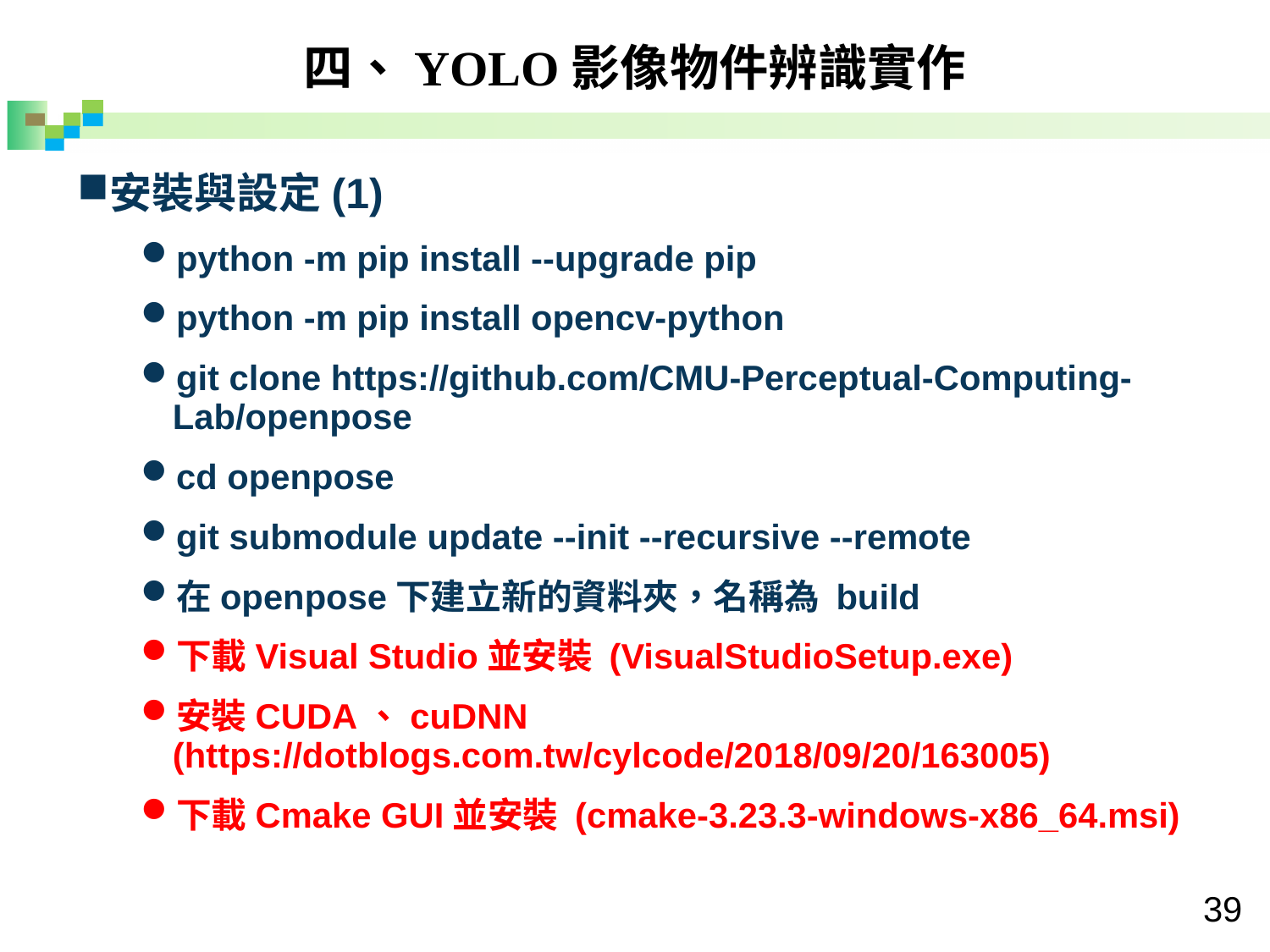

四、YOLO影像物件辨識實作
安裝與設定(1)
python -m pip install --upgrade pip
python -m pip install opencv-python
git clone https://github.com/CMU-Perceptual-Computing-Lab/openpose
cd openpose
git submodule update --init --recursive --remote
在openpose下建立新的資料夾，名稱為 build
下載Visual Studio並安裝 (VisualStudioSetup.exe)
安裝CUDA、cuDNN (https://dotblogs.com.tw/cylcode/2018/09/20/163005)
下載Cmake GUI並安裝 (cmake-3.23.3-windows-x86_64.msi)